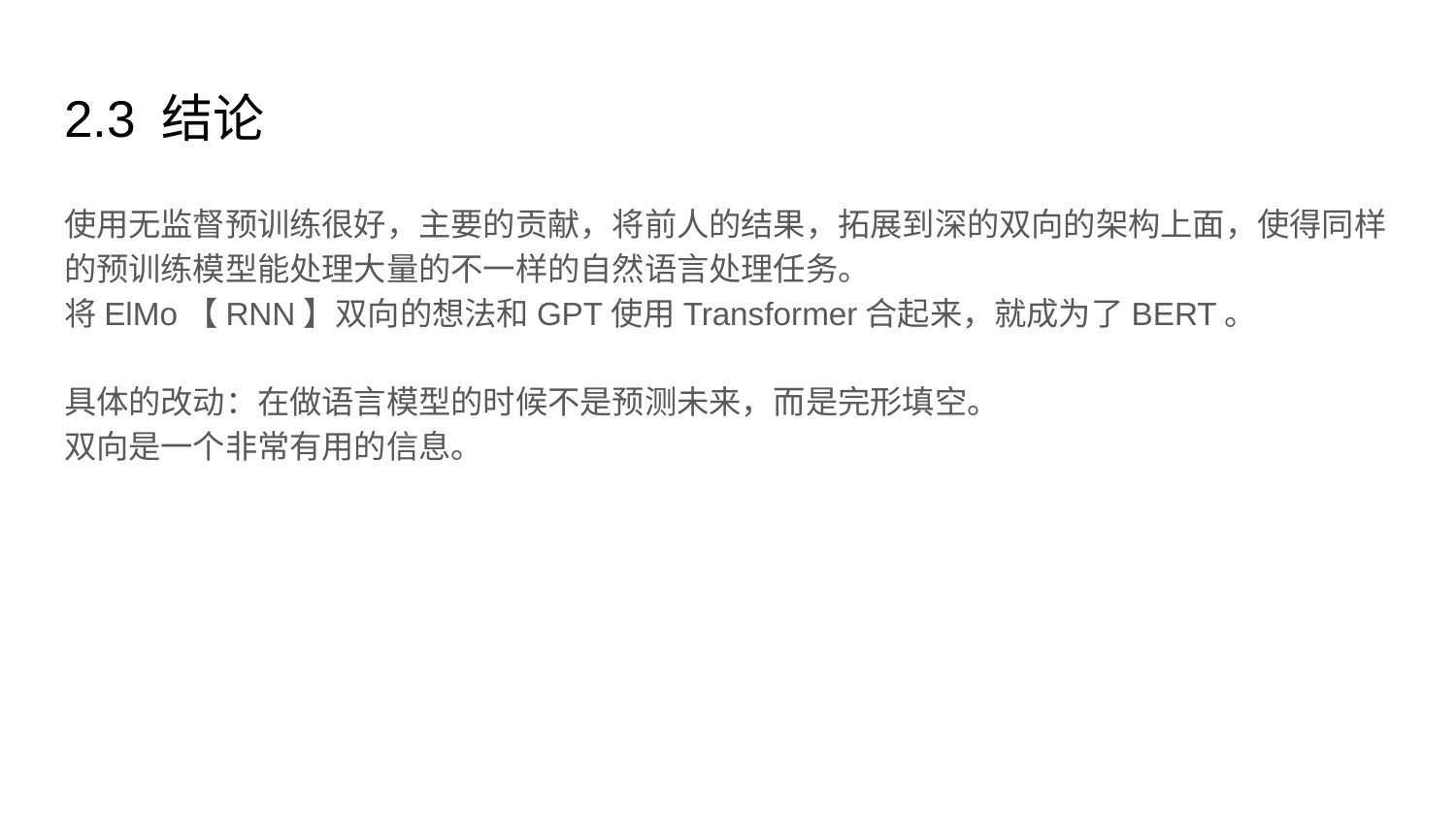

# 2.3 结论
使用无监督预训练很好，主要的贡献，将前人的结果，拓展到深的双向的架构上面，使得同样的预训练模型能处理大量的不一样的自然语言处理任务。
将ElMo【RNN】双向的想法和GPT使用Transformer合起来，就成为了BERT。

具体的改动：在做语言模型的时候不是预测未来，而是完形填空。
双向是一个非常有用的信息。